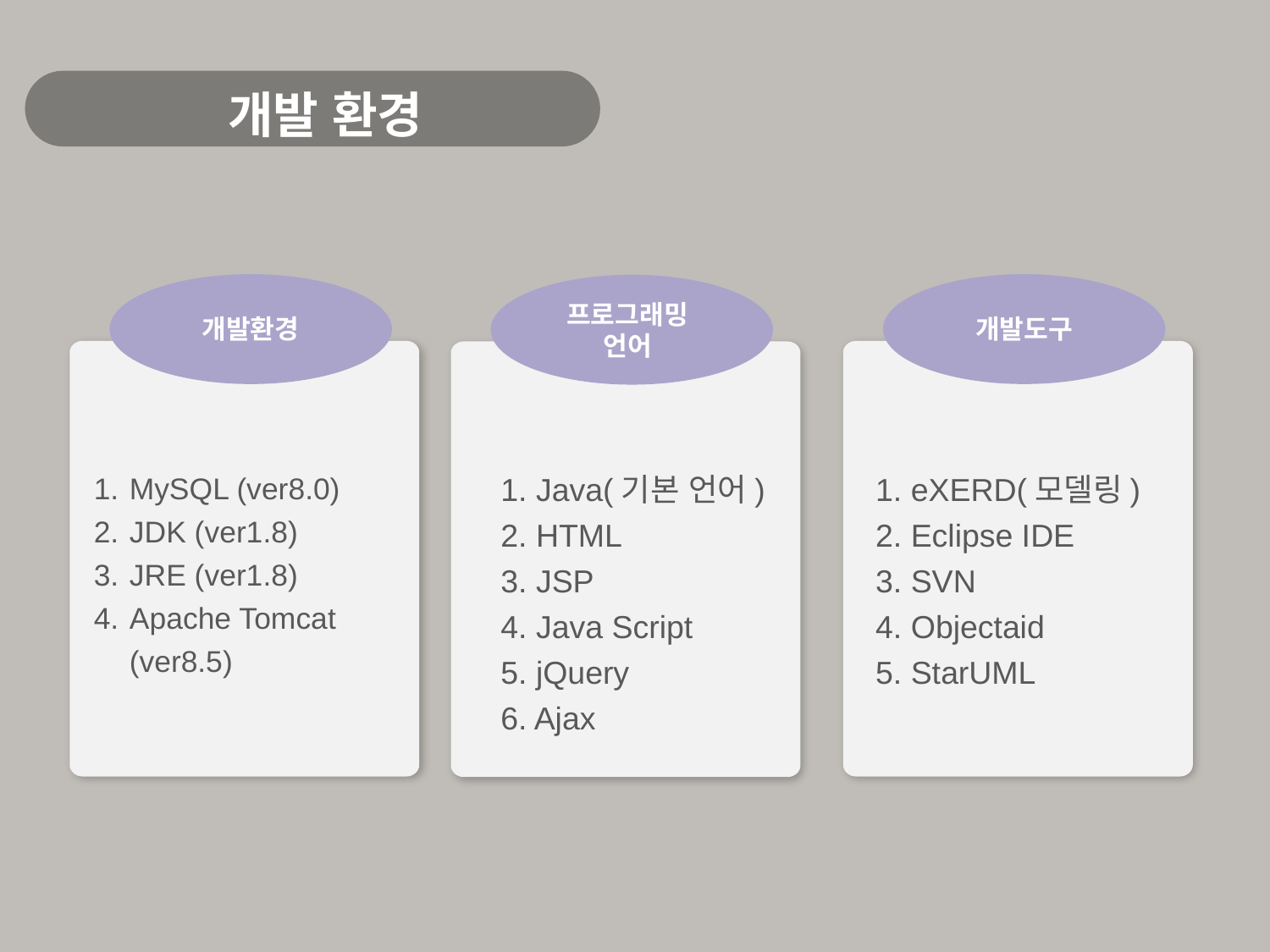

개발 환경

개발환경
MySQL (ver8.0)
JDK (ver1.8)
JRE (ver1.8)
Apache Tomcat     (ver8.5)

개발도구
1. eXERD(모델링)
2. Eclipse IDE
3. SVN
4. Objectaid
5. StarUML

프로그래밍
언어

1. Java(기본 언어)
2. HTML
3. JSP
4. Java Script
5. jQuery
6. Ajax